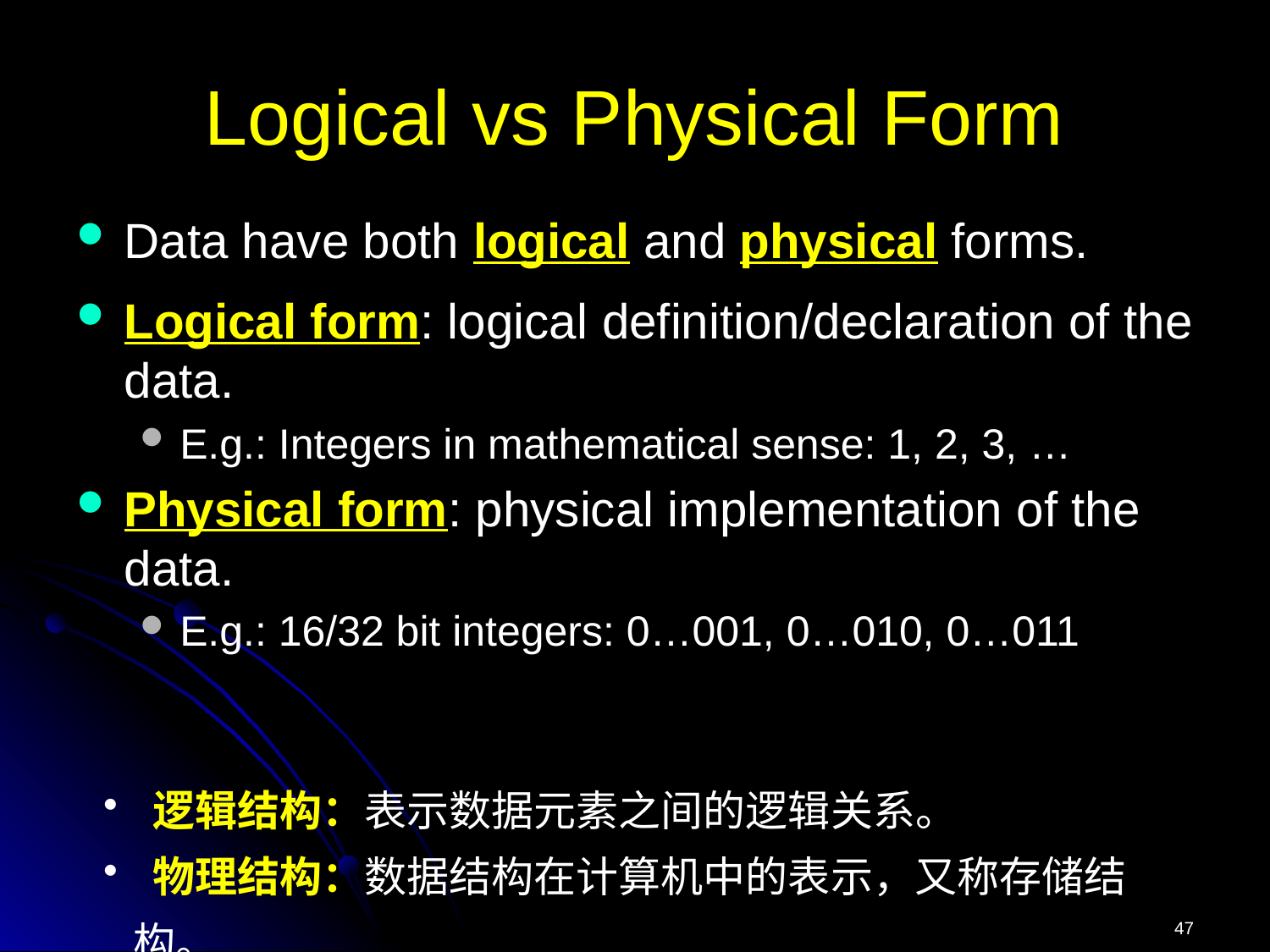

# Logical vs Physical Form
Data have both logical and physical forms.
Logical form: logical definition/declaration of the data.
E.g.: Integers in mathematical sense: 1, 2, 3, …
Physical form: physical implementation of the data.
E.g.: 16/32 bit integers: 0…001, 0…010, 0…011
 逻辑结构：表示数据元素之间的逻辑关系。
 物理结构：数据结构在计算机中的表示，又称存储结构。

47